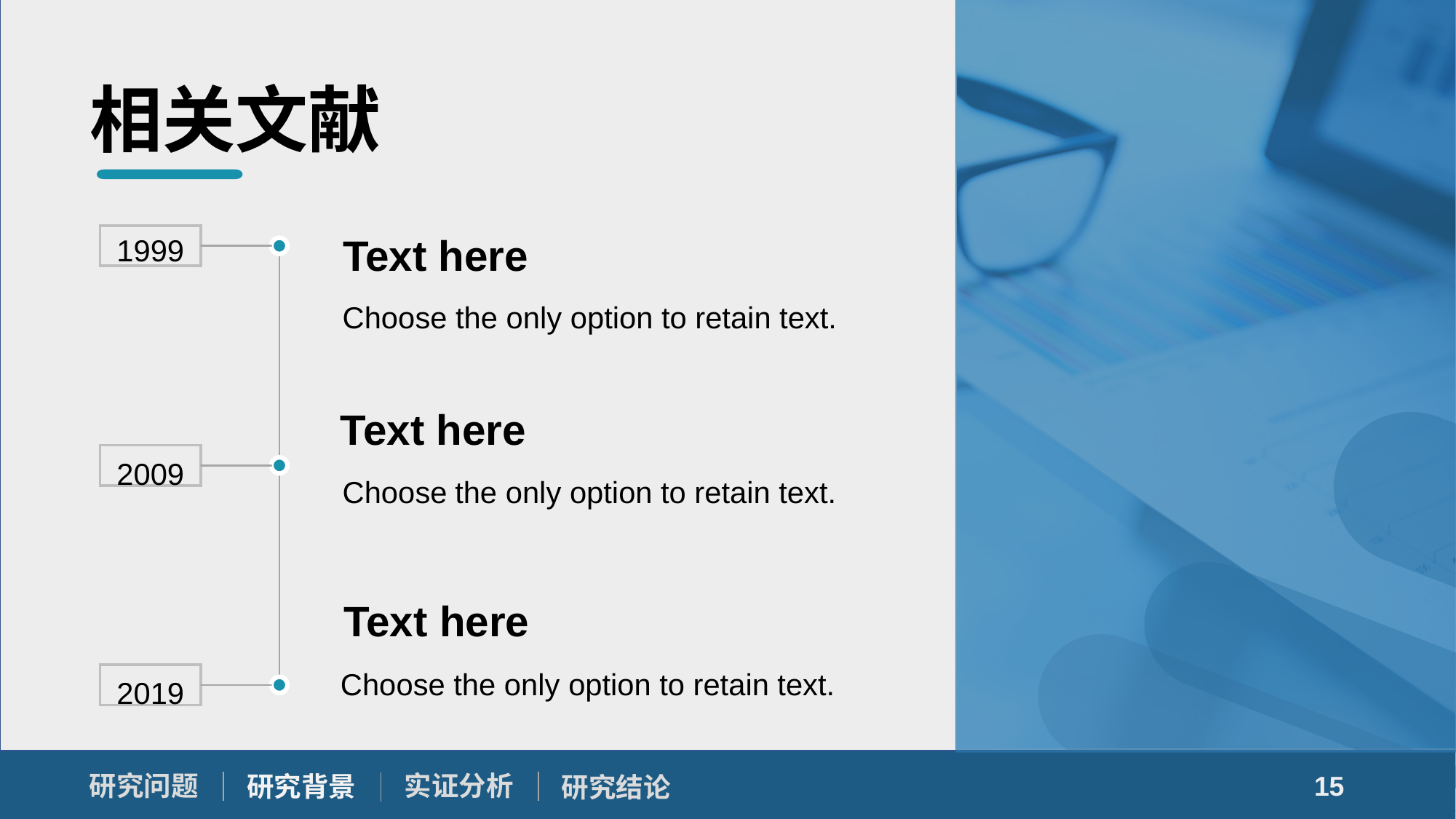

相关文献
Text here
Choose the only option to retain text.
Text here
Choose the only option to retain text.
Text here
Choose the only option to retain text.
15